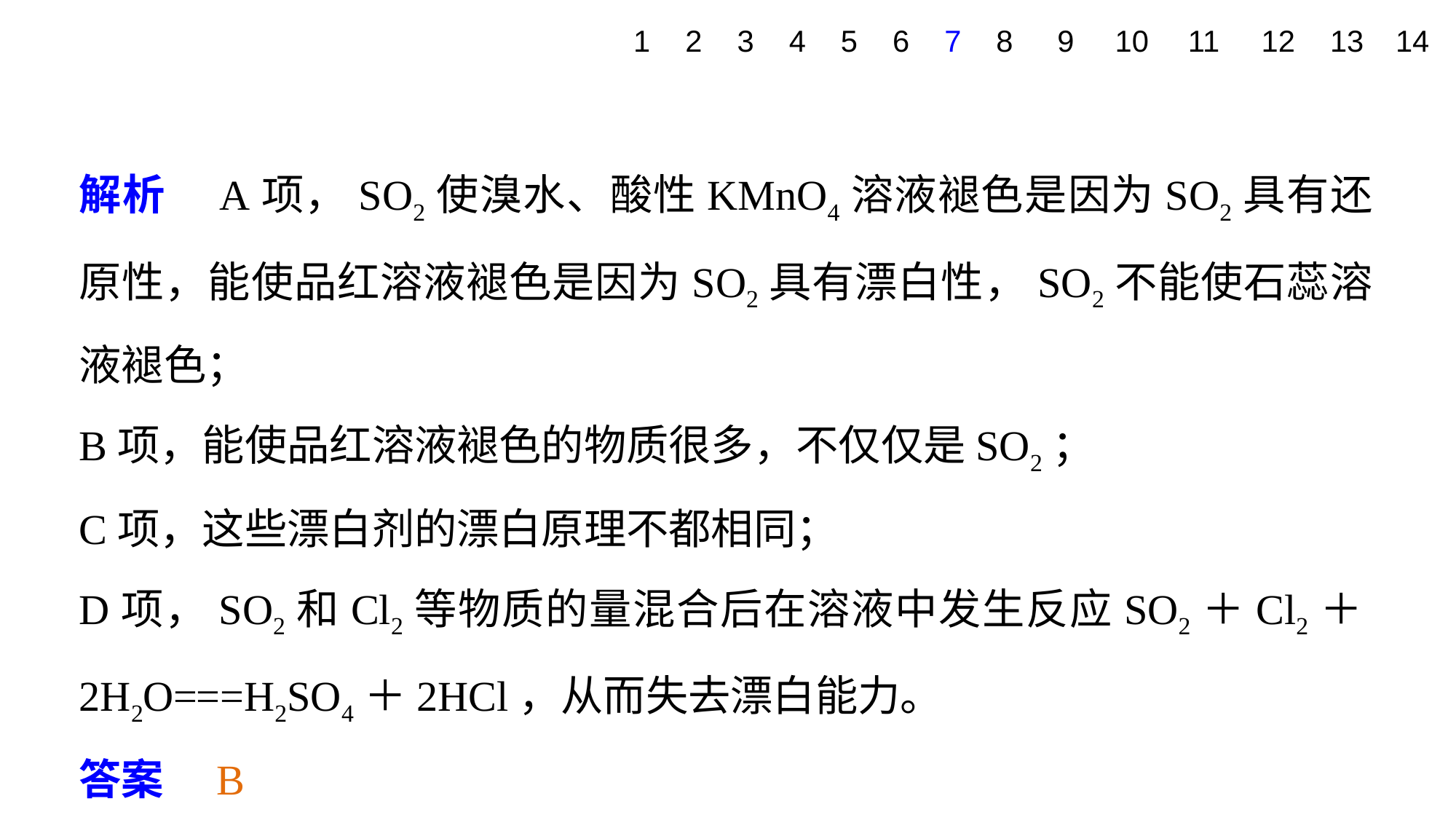

1
2
3
4
5
6
7
8
9
10
11
12
13
14
解析　A项，SO2使溴水、酸性KMnO4溶液褪色是因为SO2具有还原性，能使品红溶液褪色是因为SO2具有漂白性，SO2不能使石蕊溶液褪色；
B项，能使品红溶液褪色的物质很多，不仅仅是SO2；
C项，这些漂白剂的漂白原理不都相同；
D项，SO2和Cl2等物质的量混合后在溶液中发生反应SO2＋Cl2＋2H2O===H2SO4＋2HCl，从而失去漂白能力。
答案　B